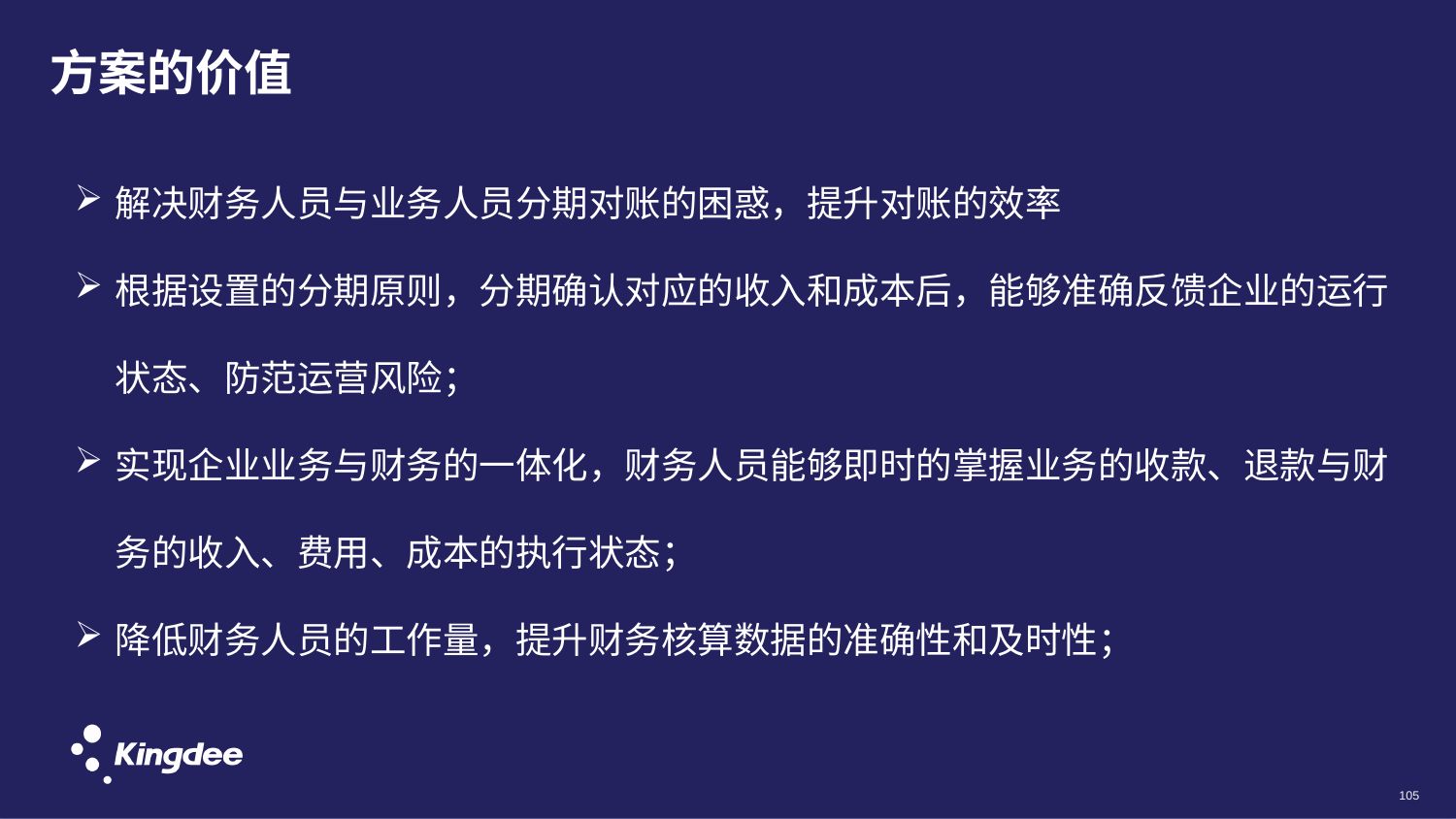

# 方案的价值
解决财务人员与业务人员分期对账的困惑，提升对账的效率
根据设置的分期原则，分期确认对应的收入和成本后，能够准确反馈企业的运行状态、防范运营风险；
实现企业业务与财务的一体化，财务人员能够即时的掌握业务的收款、退款与财务的收入、费用、成本的执行状态；
降低财务人员的工作量，提升财务核算数据的准确性和及时性；